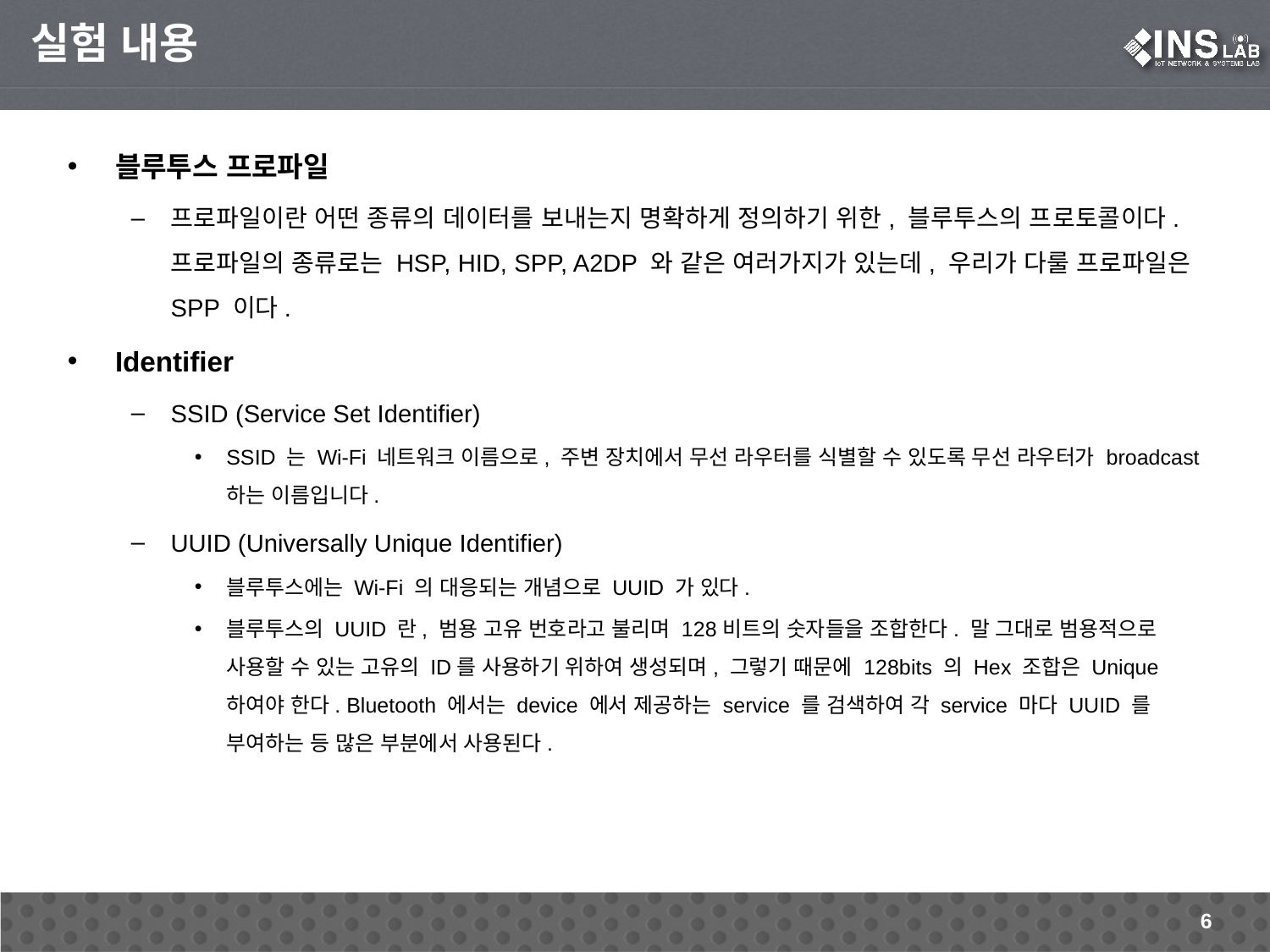

실험 내용

블루투스 프로파일
프로파일이란 어떤 종류의 데이터를 보내는지 명확하게 정의하기 위한, 블루투스의 프로토콜이다. 프로파일의 종류로는 HSP, HID, SPP, A2DP 와 같은 여러가지가 있는데, 우리가 다룰 프로파일은 SPP 이다.
Identifier
SSID (Service Set Identifier)
SSID 는 Wi-Fi 네트워크 이름으로, 주변 장치에서 무선 라우터를 식별할 수 있도록 무선 라우터가 broadcast 하는 이름입니다.
UUID (Universally Unique Identifier)
블루투스에는 Wi-Fi 의 대응되는 개념으로 UUID 가 있다.
블루투스의 UUID 란, 범용 고유 번호라고 불리며 128비트의 숫자들을 조합한다. 말 그대로 범용적으로 사용할 수 있는 고유의 ID를 사용하기 위하여 생성되며, 그렇기 때문에 128bits 의 Hex 조합은 Unique 하여야 한다. Bluetooth 에서는 device 에서 제공하는 service 를 검색하여 각 service 마다 UUID 를 부여하는 등 많은 부분에서 사용된다.

6